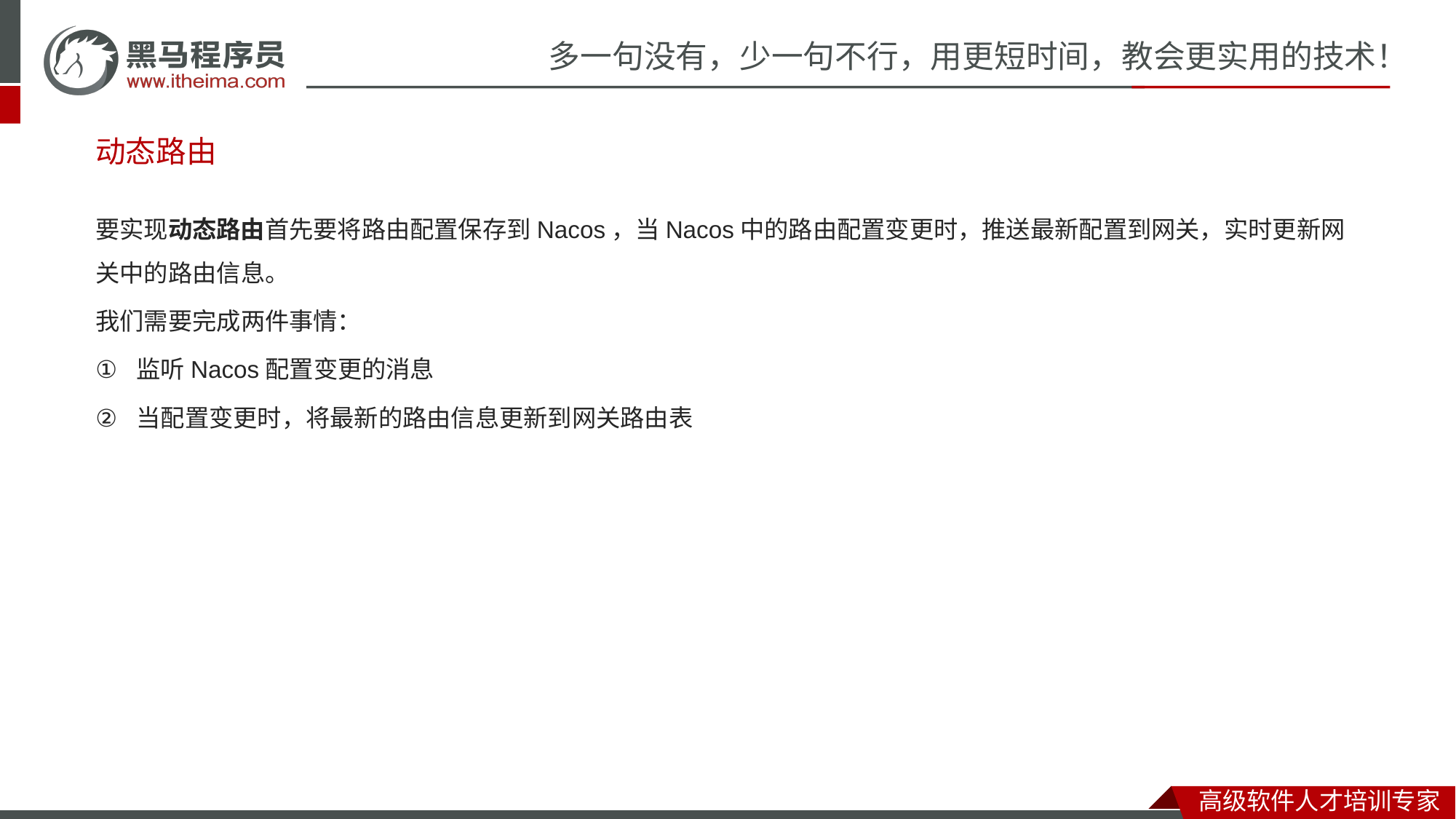

动态路由
要实现动态路由首先要将路由配置保存到Nacos，当Nacos中的路由配置变更时，推送最新配置到网关，实时更新网关中的路由信息。
我们需要完成两件事情：
监听Nacos配置变更的消息
当配置变更时，将最新的路由信息更新到网关路由表